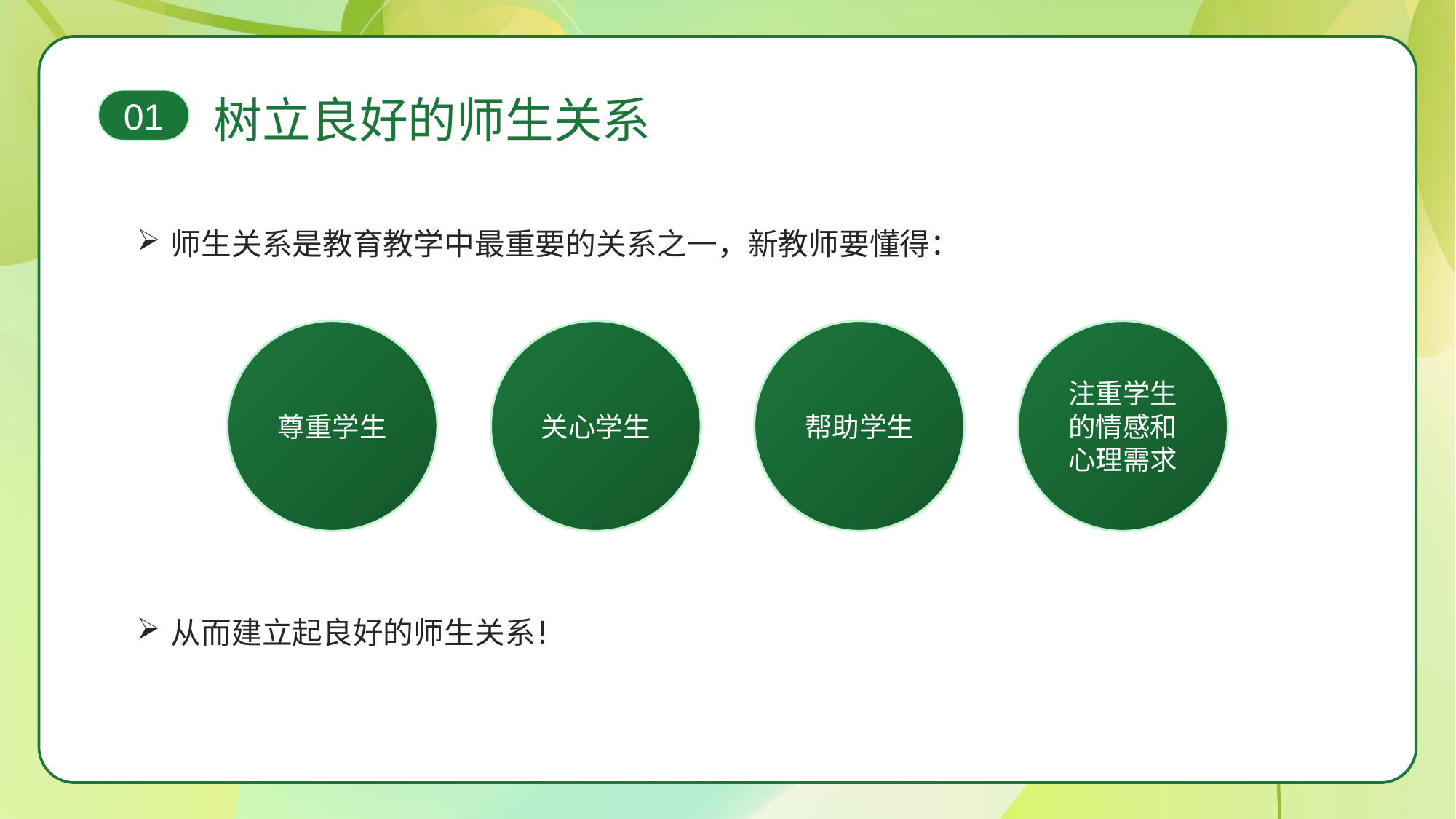

树立良好的师生关系
01
师生关系是教育教学中最重要的关系之一，新教师要懂得：
尊重学生
关心学生
帮助学生
注重学生的情感和心理需求
从而建立起良好的师生关系！